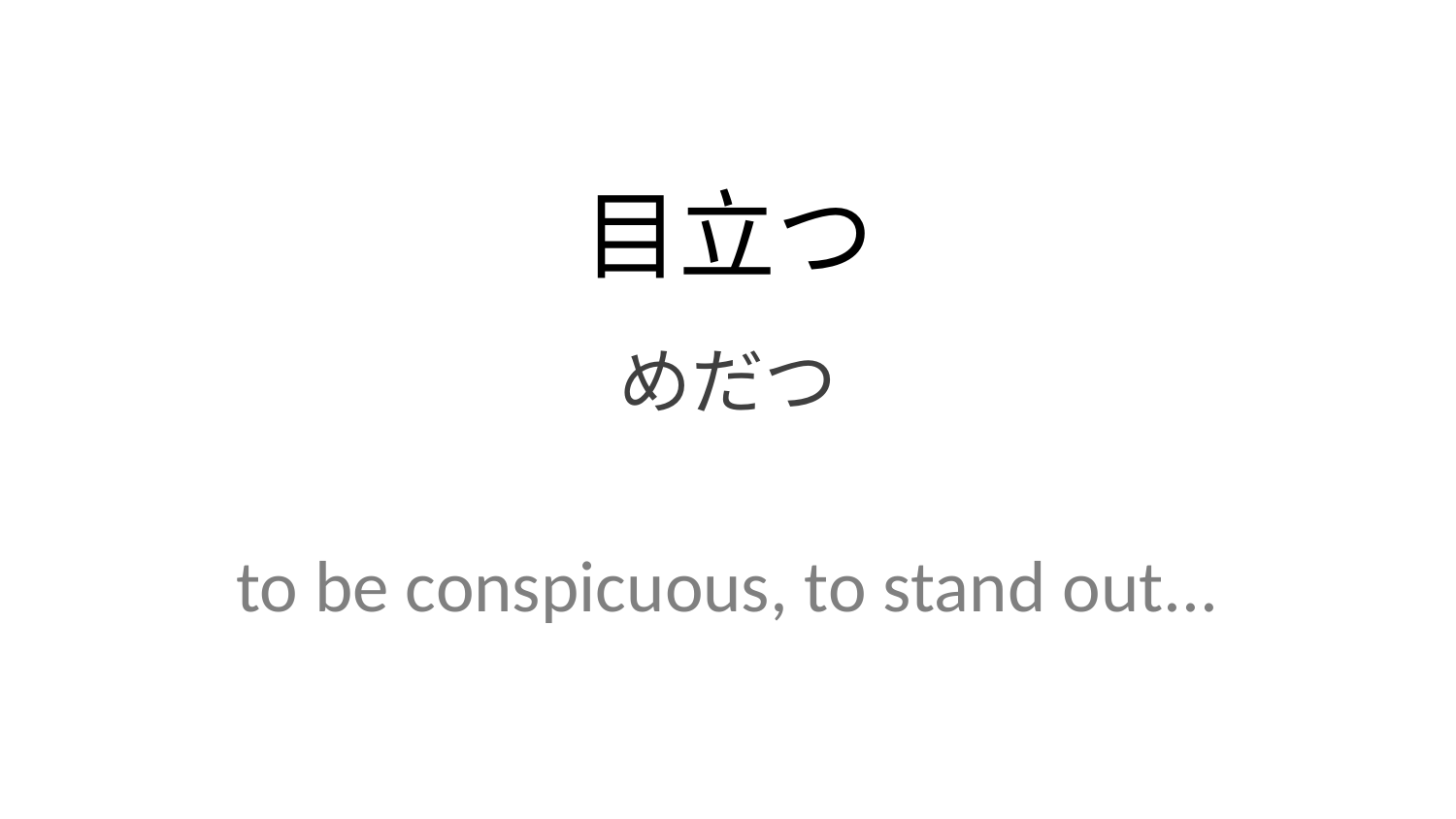

目立つ

めだつ
to be conspicuous, to stand out...